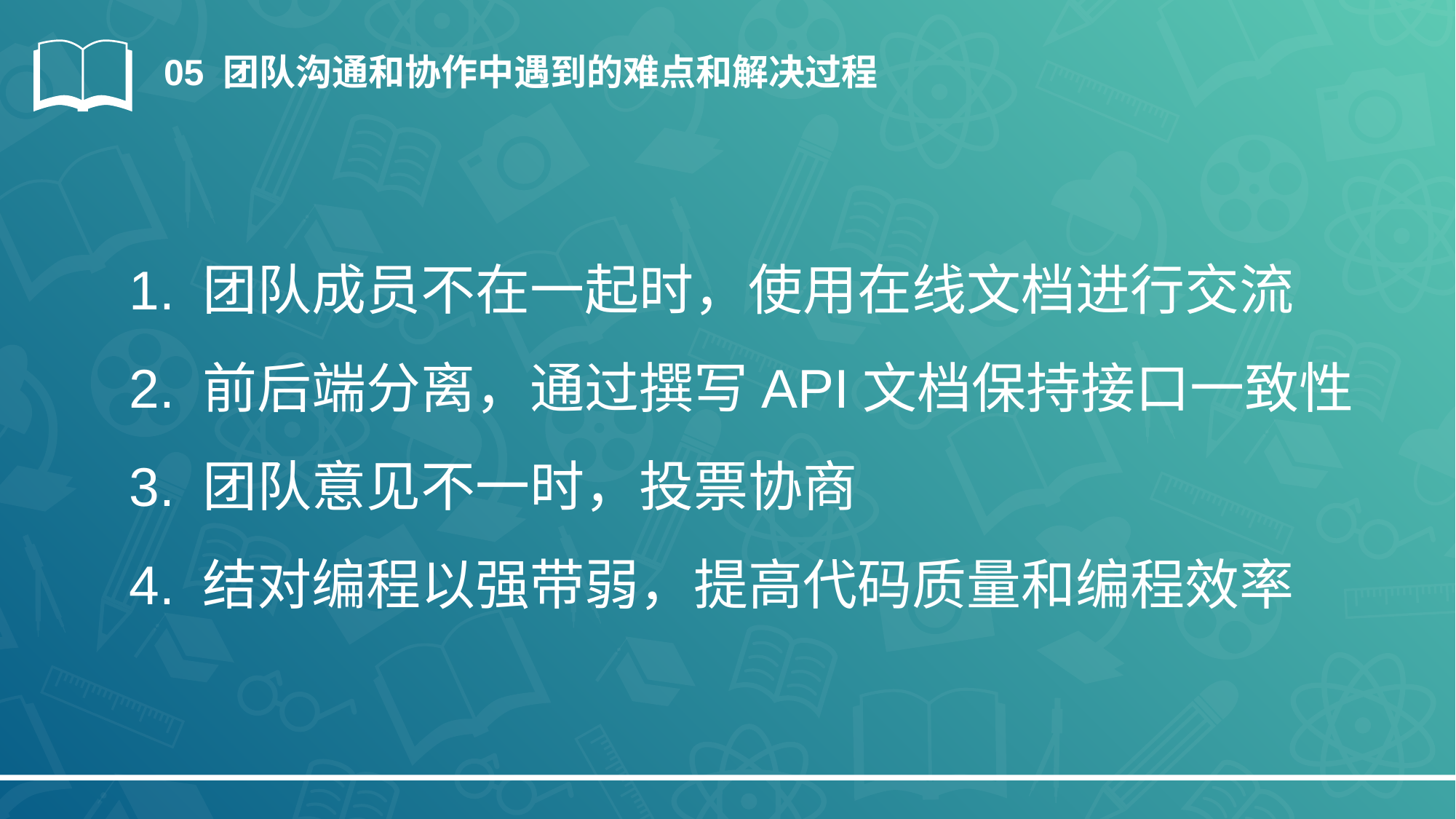

05 团队沟通和协作中遇到的难点和解决过程
1. 团队成员不在一起时，使用在线文档进行交流
2. 前后端分离，通过撰写API文档保持接口一致性
3. 团队意见不一时，投票协商
4. 结对编程以强带弱，提高代码质量和编程效率